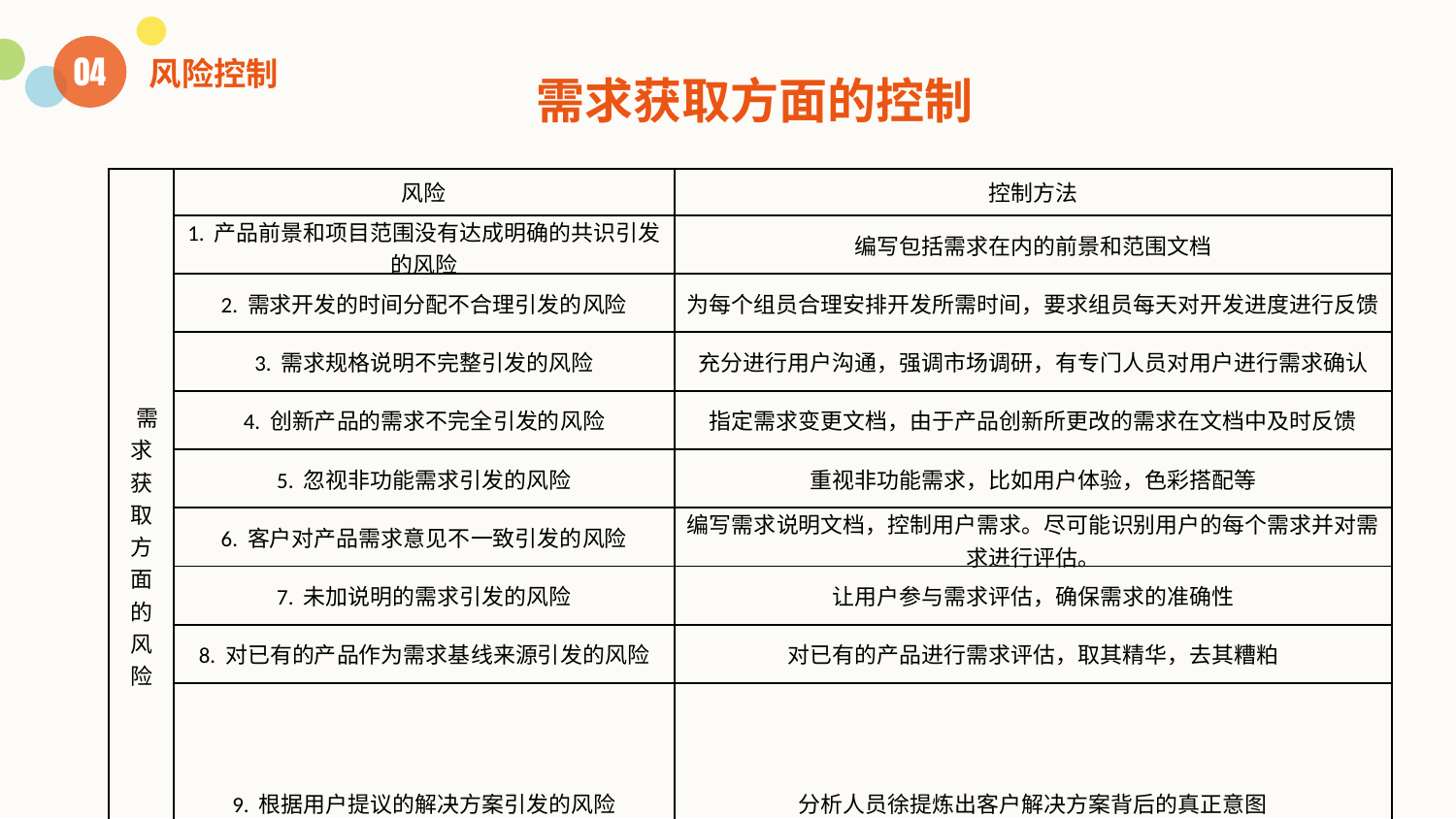

04
风险控制
需求获取方面的控制

| 需求获取方面的风险 | 风险 | 控制方法 |
| --- | --- | --- |
|  | 1. 产品前景和项目范围没有达成明确的共识引发的风险 | 编写包括需求在内的前景和范围文档 |
|  | 2. 需求开发的时间分配不合理引发的风险 | 为每个组员合理安排开发所需时间，要求组员每天对开发进度进行反馈 |
|  | 3. 需求规格说明不完整引发的风险 | 充分进行用户沟通，强调市场调研，有专门人员对用户进行需求确认 |
|  | 4. 创新产品的需求不完全引发的风险 | 指定需求变更文档，由于产品创新所更改的需求在文档中及时反馈 |
|  | 5. 忽视非功能需求引发的风险 | 重视非功能需求，比如用户体验，色彩搭配等 |
|  | 6. 客户对产品需求意见不一致引发的风险 | 编写需求说明文档，控制用户需求。尽可能识别用户的每个需求并对需求进行评估。 |
|  | 7. 未加说明的需求引发的风险 | 让用户参与需求评估，确保需求的准确性 |
|  | 8. 对已有的产品作为需求基线来源引发的风险 | 对已有的产品进行需求评估，取其精华，去其糟粕 |
|  | 9. 根据用户提议的解决方案引发的风险 | 分析人员徐提炼出客户解决方案背后的真正意图 |